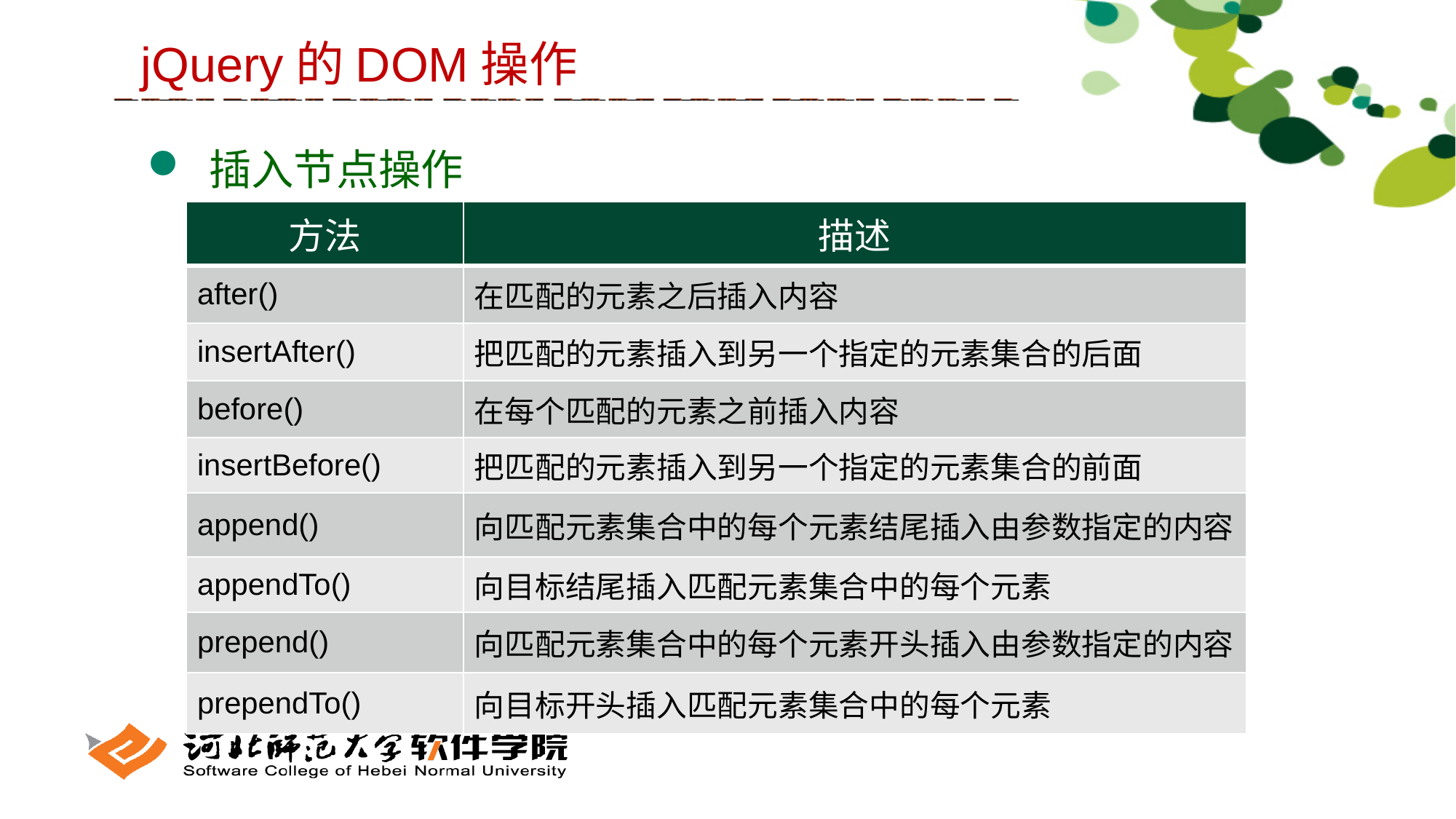

jQuery的DOM操作
 插入节点操作

| 方法 | 描述 |
| --- | --- |
| after() | 在匹配的元素之后插入内容 |
| insertAfter() | 把匹配的元素插入到另一个指定的元素集合的后面 |
| before() | 在每个匹配的元素之前插入内容 |
| insertBefore() | 把匹配的元素插入到另一个指定的元素集合的前面 |
| append() | 向匹配元素集合中的每个元素结尾插入由参数指定的内容 |
| appendTo() | 向目标结尾插入匹配元素集合中的每个元素 |
| prepend() | 向匹配元素集合中的每个元素开头插入由参数指定的内容 |
| prependTo() | 向目标开头插入匹配元素集合中的每个元素 |